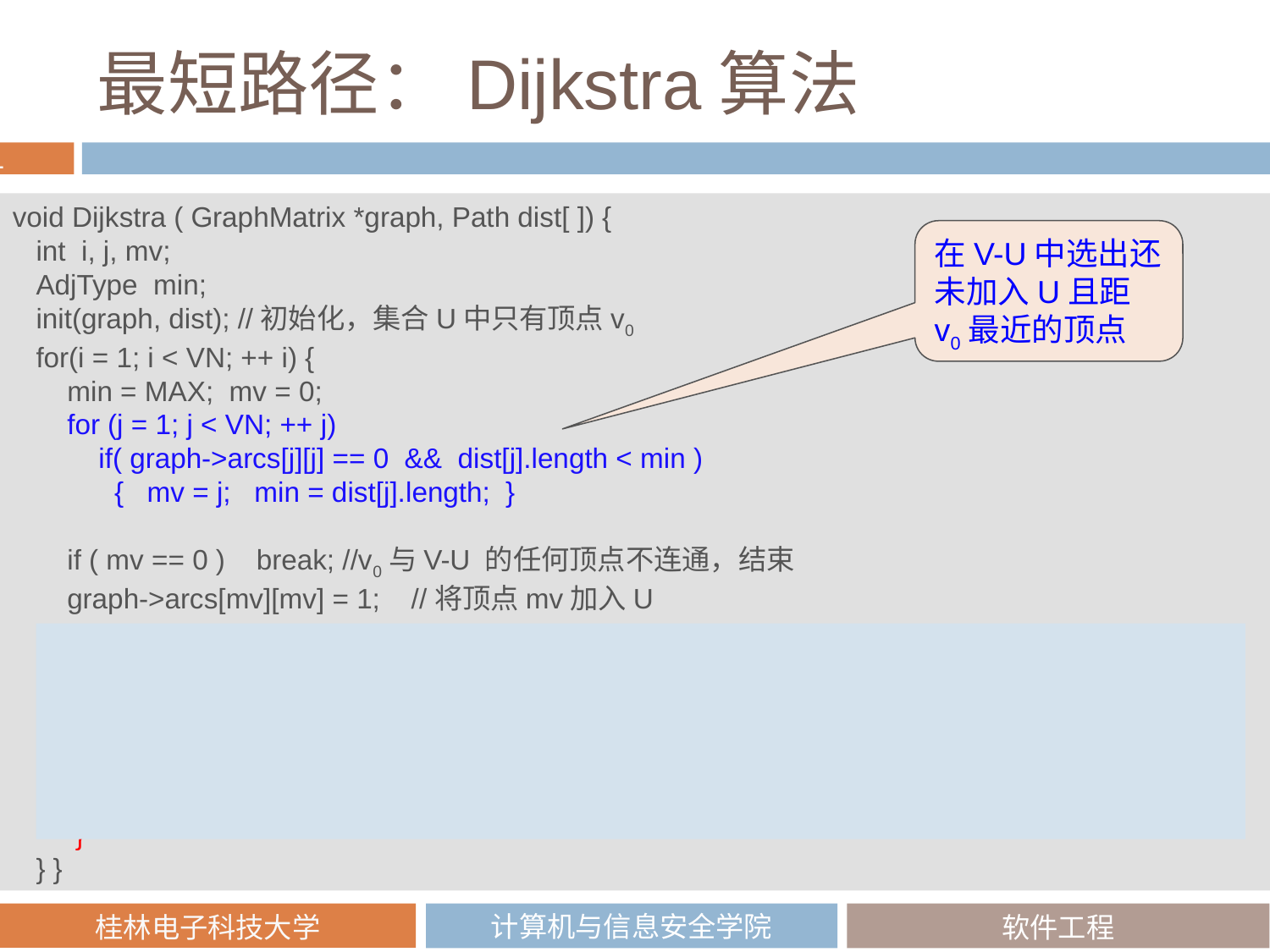

# 最短路径：Dijkstra算法
void Dijkstra ( GraphMatrix *graph, Path dist[ ]) {
   int  i, j, mv;
   AdjType  min;
   init(graph, dist); //初始化，集合U中只有顶点v0
   for(i = 1; i < VN; ++ i) {
       min = MAX;  mv = 0;
       for (j = 1; j < VN; ++ j)
           if( graph->arcs[j][j] == 0  &&  dist[j].length < min )
             {   mv = j;   min = dist[j].length;  }

       if ( mv == 0 )    break; //v0与V-U 的任何顶点不连通，结束
       graph->arcs[mv][mv] = 1;    //将顶点mv加入U

        //调整V-U 顶点的已知最短路径
        for (j = 1; j < VN; ++ j) {
            if (graph->arcs[j][j] == 0 &&  dist[j].length>dist[mv].length + graph->arcs[mv][j]) {
                 dist[j].prevex = mv;
                 dist[j].len = dist[mv].len + graph->arcs[mv][j]; }
        }
   } }
在V-U中选出还未加入U且距v0最近的顶点